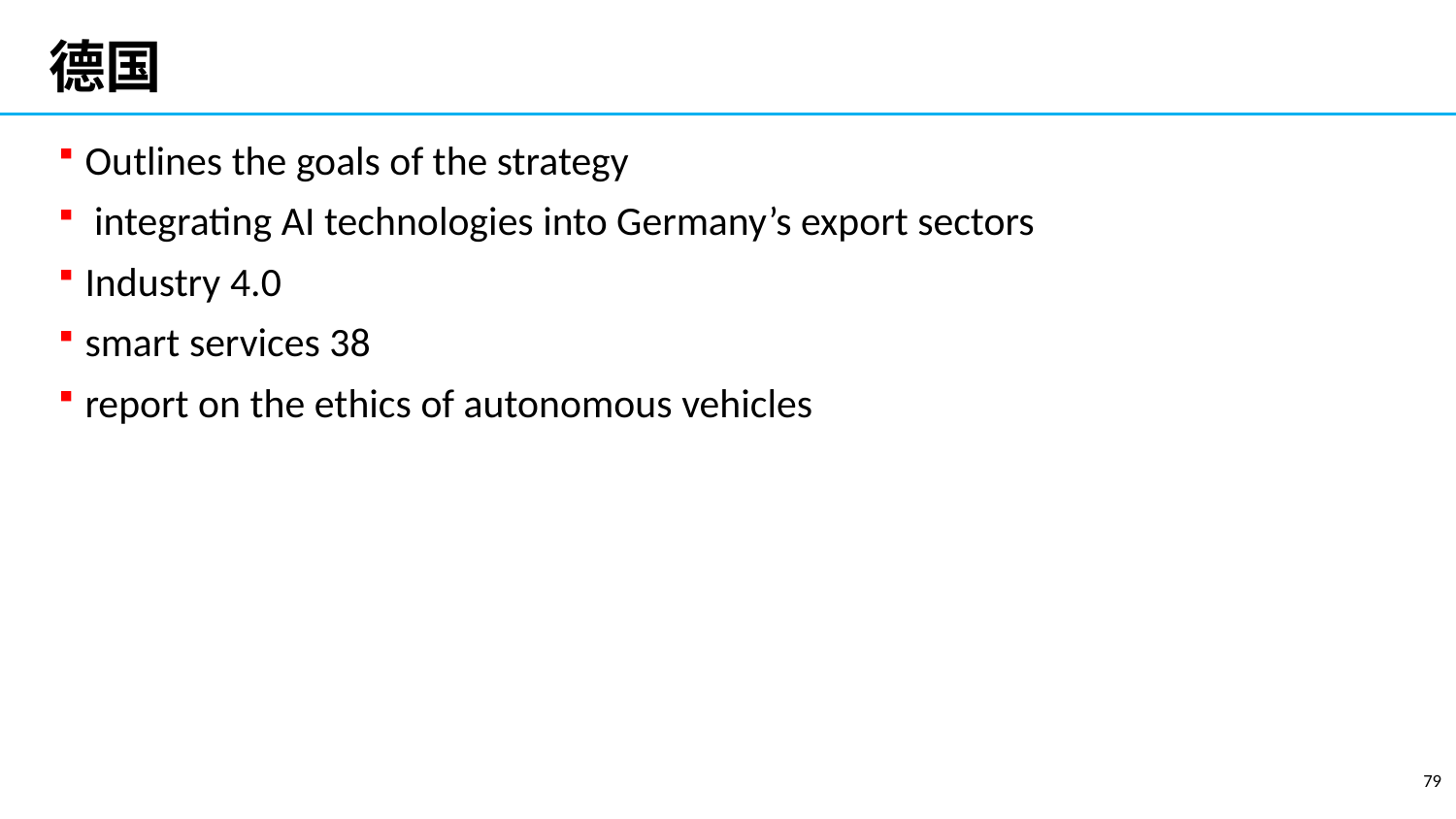

# 德国

Outlines the goals of the strategy
 integrating AI technologies into Germany’s export sectors
Industry 4.0
smart services 38
report on the ethics of autonomous vehicles
79